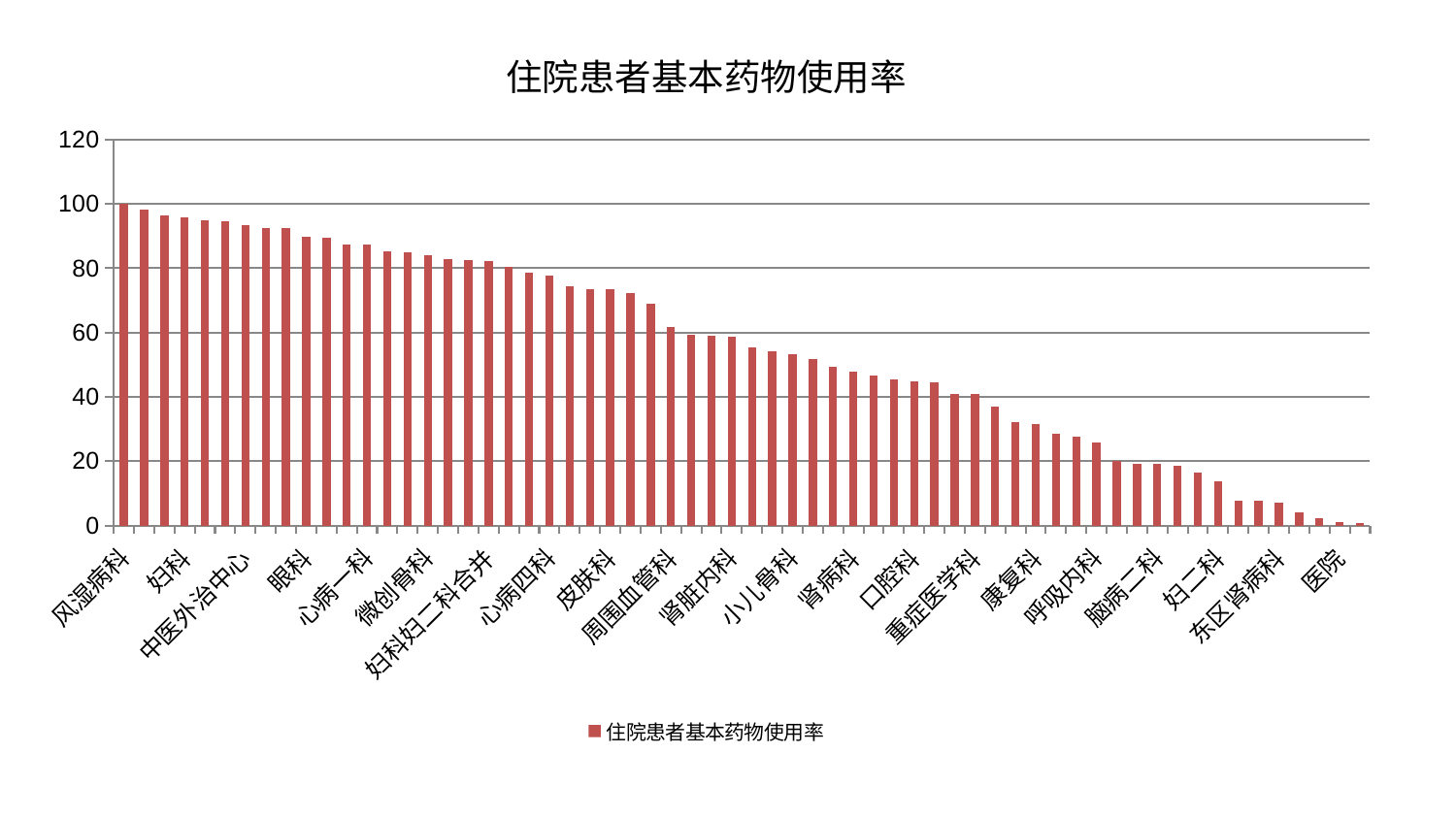

### Chart: 住院患者基本药物使用率

| Category | 住院患者基本药物使用率 |
|---|---|
| 风湿病科 | 100.0 |
| 内分泌科 | 98.20011904299416 |
| 显微骨科 | 96.408722821451 |
| 妇科 | 95.75477693659427 |
| 东区重症医学科 | 94.8469315520755 |
| 肛肠科 | 94.62201651589216 |
| 中医外治中心 | 93.37690868978059 |
| 心病二科 | 92.41454202493765 |
| 关节骨科 | 92.40255171478847 |
| 眼科 | 89.91906588005004 |
| 小儿推拿科 | 89.33455736919244 |
| 神经内科 | 87.5313584261479 |
| 心病一科 | 87.23527831032082 |
| 心血管内科 | 85.32470329128522 |
| 推拿科 | 84.81608519514647 |
| 微创骨科 | 84.0631091156443 |
| 综合内科 | 82.87692943108948 |
| 老年医学科 | 82.6408000351493 |
| 妇科妇二科合并 | 82.24944663744593 |
| 肿瘤内科 | 80.50319480579114 |
| 男科 | 78.5815869992022 |
| 心病四科 | 77.5902460958271 |
| 脾胃科消化科合并 | 74.28927504288437 |
| 普通外科 | 73.61282453632433 |
| 皮肤科 | 73.58170088312073 |
| 美容皮肤科 | 72.21711720795543 |
| 西区重症医学科 | 68.98640302922121 |
| 周围血管科 | 61.86187674645245 |
| 耳鼻喉科 | 59.172620692736096 |
| 肝胆外科 | 59.02095923278156 |
| 肾脏内科 | 58.58163358164675 |
| 胸外科 | 55.2450699798304 |
| 创伤骨科 | 54.15480424514139 |
| 小儿骨科 | 53.217571639988584 |
| 脑病一科 | 51.6430492775561 |
| 骨科 | 49.425977453028885 |
| 肾病科 | 47.881739638412405 |
| 消化内科 | 46.52024659153684 |
| 血液科 | 45.41261668086126 |
| 口腔科 | 44.84472455544272 |
| 脑病三科 | 44.603735826247004 |
| 治未病中心 | 40.89418006692581 |
| 重症医学科 | 40.79566296398829 |
| 针灸科 | 36.8511803145956 |
| 脊柱骨科 | 32.227384654481476 |
| 康复科 | 31.43769752474119 |
| 中医经典科 | 28.57707877499501 |
| 神经外科 | 27.554442217526006 |
| 呼吸内科 | 25.784664536325987 |
| 泌尿外科 | 19.942327952724124 |
| 肝病科 | 19.259523079985236 |
| 脑病二科 | 19.210102002578328 |
| 运动损伤骨科 | 18.674738307935268 |
| 产科 | 16.554719729089168 |
| 妇二科 | 13.650571893092664 |
| 脾胃病科 | 7.595579023396074 |
| 心病三科 | 7.565100668773399 |
| 东区肾病科 | 7.005066206534794 |
| 儿科 | 4.005006951553363 |
| 乳腺甲状腺外科 | 2.3829946628064764 |
| 医院 | 0.9909998178623137 |
| 身心医学科 | 0.7635142160568318 |
265